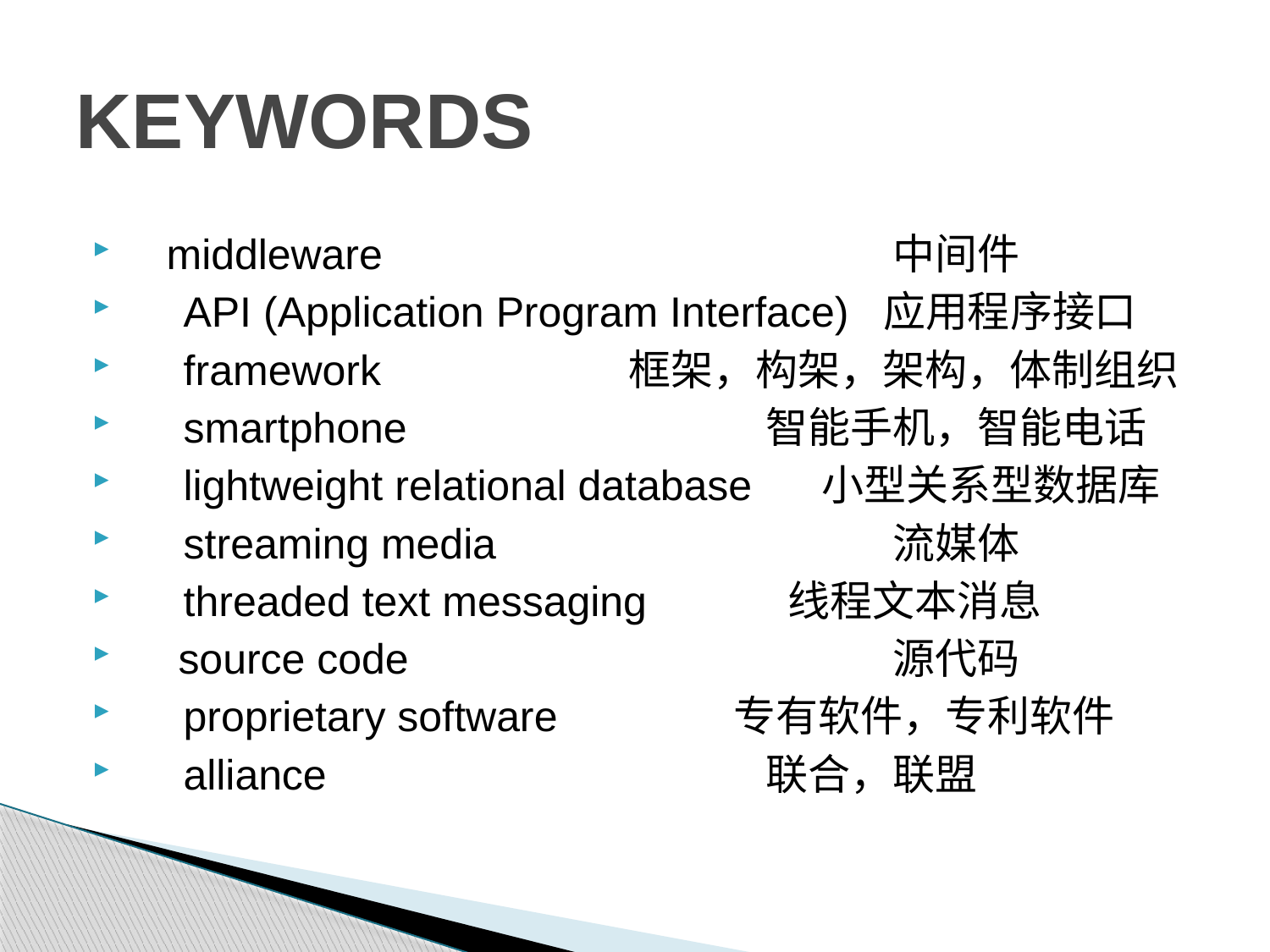

# KEYWORDS
   middleware                      		中间件
　API (Application Program Interface)  应用程序接口
　framework                    框架，构架，架构，体制组织
　smartphone                     	智能手机，智能电话
　lightweight relational database     小型关系型数据库
　streaming media                 		流媒体
　threaded text messaging           线程文本消息
    source code                     		源代码
　proprietary software              专有软件，专利软件
　alliance                        		联合，联盟